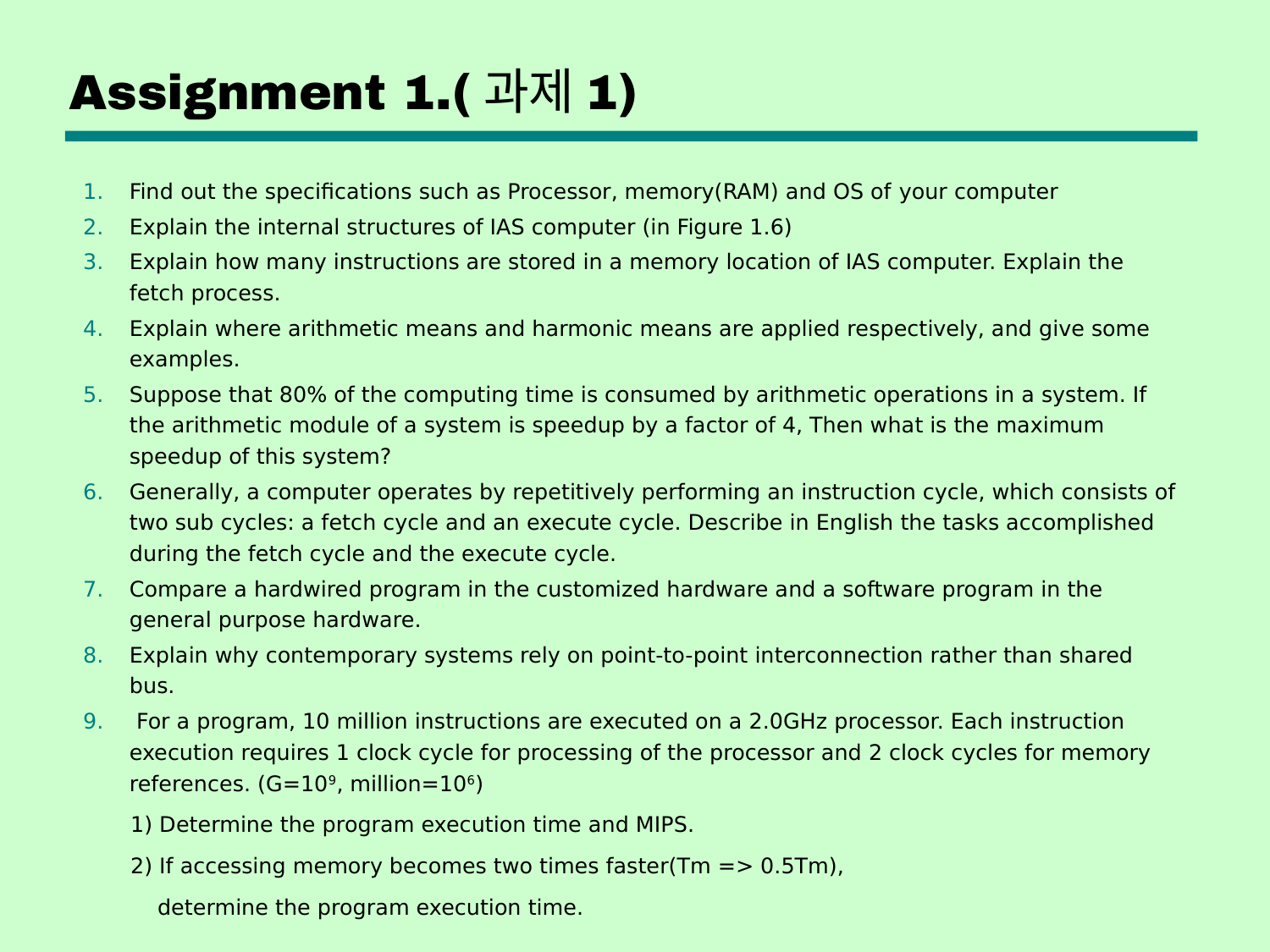

# Assignment 1.(과제1)
Find out the specifications such as Processor, memory(RAM) and OS of your computer
Explain the internal structures of IAS computer (in Figure 1.6)
Explain how many instructions are stored in a memory location of IAS computer. Explain the fetch process.
Explain where arithmetic means and harmonic means are applied respectively, and give some examples.
Suppose that 80% of the computing time is consumed by arithmetic operations in a system. If the arithmetic module of a system is speedup by a factor of 4, Then what is the maximum speedup of this system?
Generally, a computer operates by repetitively performing an instruction cycle, which consists of two sub cycles: a fetch cycle and an execute cycle. Describe in English the tasks accomplished during the fetch cycle and the execute cycle.
Compare a hardwired program in the customized hardware and a software program in the general purpose hardware.
Explain why contemporary systems rely on point-to-point interconnection rather than shared bus.
 For a program, 10 million instructions are executed on a 2.0GHz processor. Each instruction execution requires 1 clock cycle for processing of the processor and 2 clock cycles for memory references. (G=109, million=106)
       1) Determine the program execution time and MIPS.
       2) If accessing memory becomes two times faster(Tm => 0.5Tm),
           determine the program execution time.